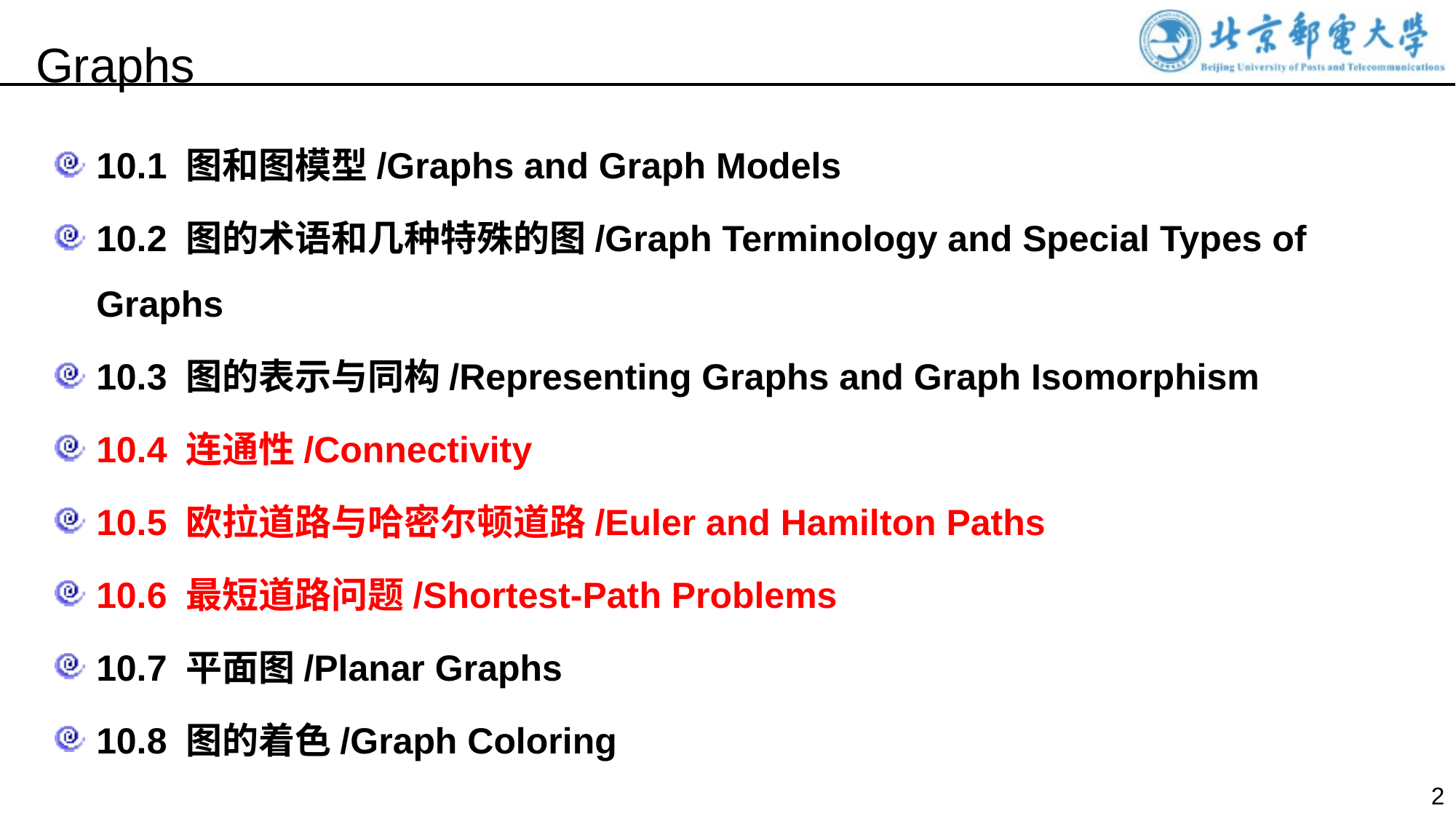

Graphs
10.1 图和图模型/Graphs and Graph Models
10.2 图的术语和几种特殊的图/Graph Terminology and Special Types of Graphs
10.3 图的表示与同构/Representing Graphs and Graph Isomorphism
10.4 连通性/Connectivity
10.5 欧拉道路与哈密尔顿道路/Euler and Hamilton Paths
10.6 最短道路问题/Shortest-Path Problems
10.7 平面图/Planar Graphs
10.8 图的着色/Graph Coloring